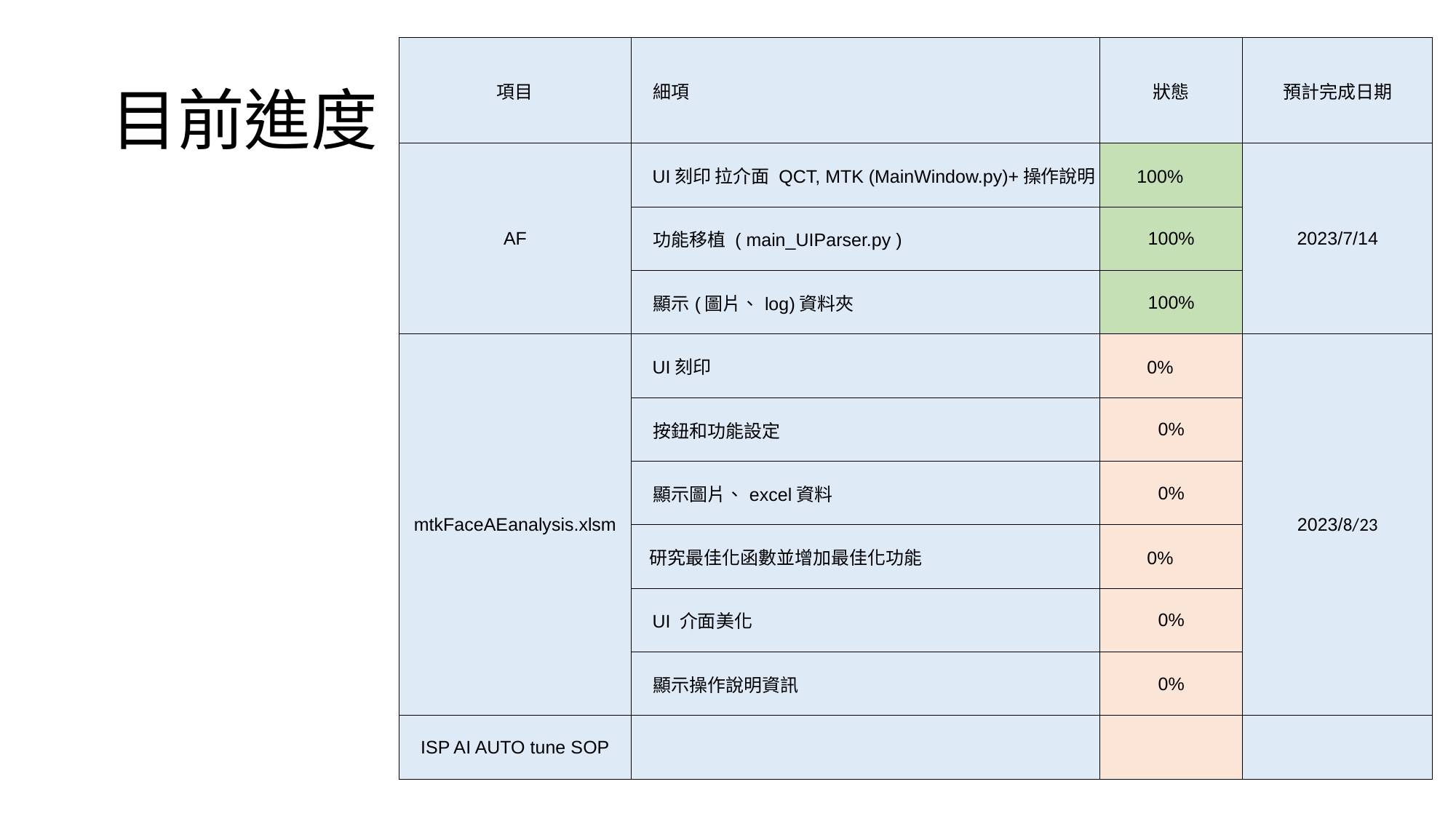

| 項目 | 細項 | 狀態 | 預計完成日期 |
| --- | --- | --- | --- |
| AF | UI刻印 拉介面 QCT, MTK (MainWindow.py)+操作說明 | 100% | 2023/7/14 |
|  | 功能移植 ( main\_UIParser.py ) | 100% |  |
|  | 顯示(圖片、log)資料夾 | 100% |  |
| mtkFaceAEanalysis.xlsm | UI刻印 | 0% | 2023/8/23 |
|  | 按鈕和功能設定 | 0% |  |
|  | 顯示圖片、excel資料 | 0% |  |
|  | 研究最佳化函數並增加最佳化功能 | 0% |  |
|  | UI 介面美化 | 0% |  |
|  | 顯示操作說明資訊 | 0% |  |
| ISP AI AUTO tune SOP |  |  |  |
# 目前進度